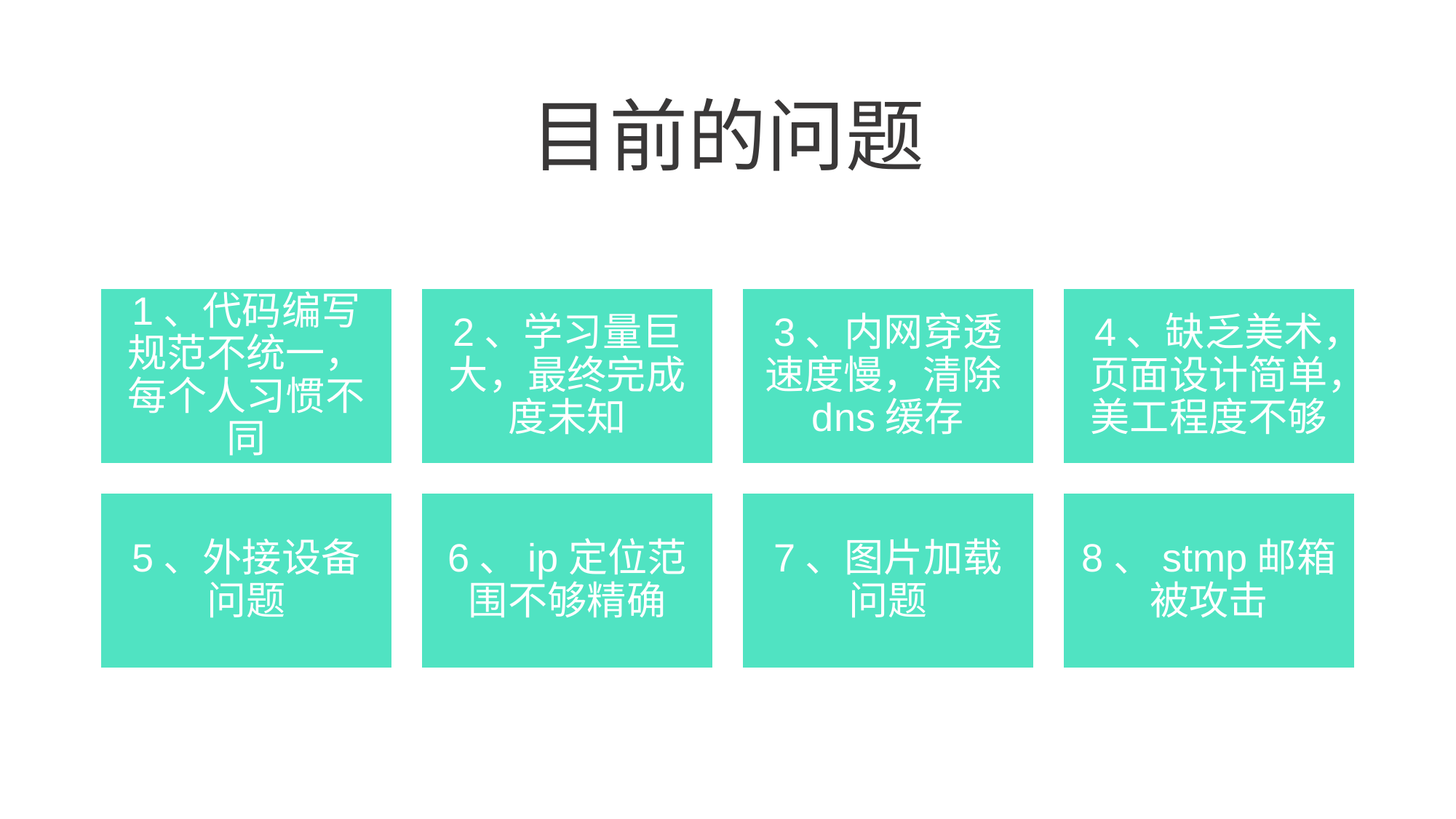

目前的问题
1、代码编写规范不统一，每个人习惯不同
2、学习量巨大，最终完成度未知
3、内网穿透速度慢，清除dns缓存
4、缺乏美术，页面设计简单，美工程度不够
5、外接设备问题
6、ip定位范围不够精确
7、图片加载问题
8、stmp邮箱被攻击